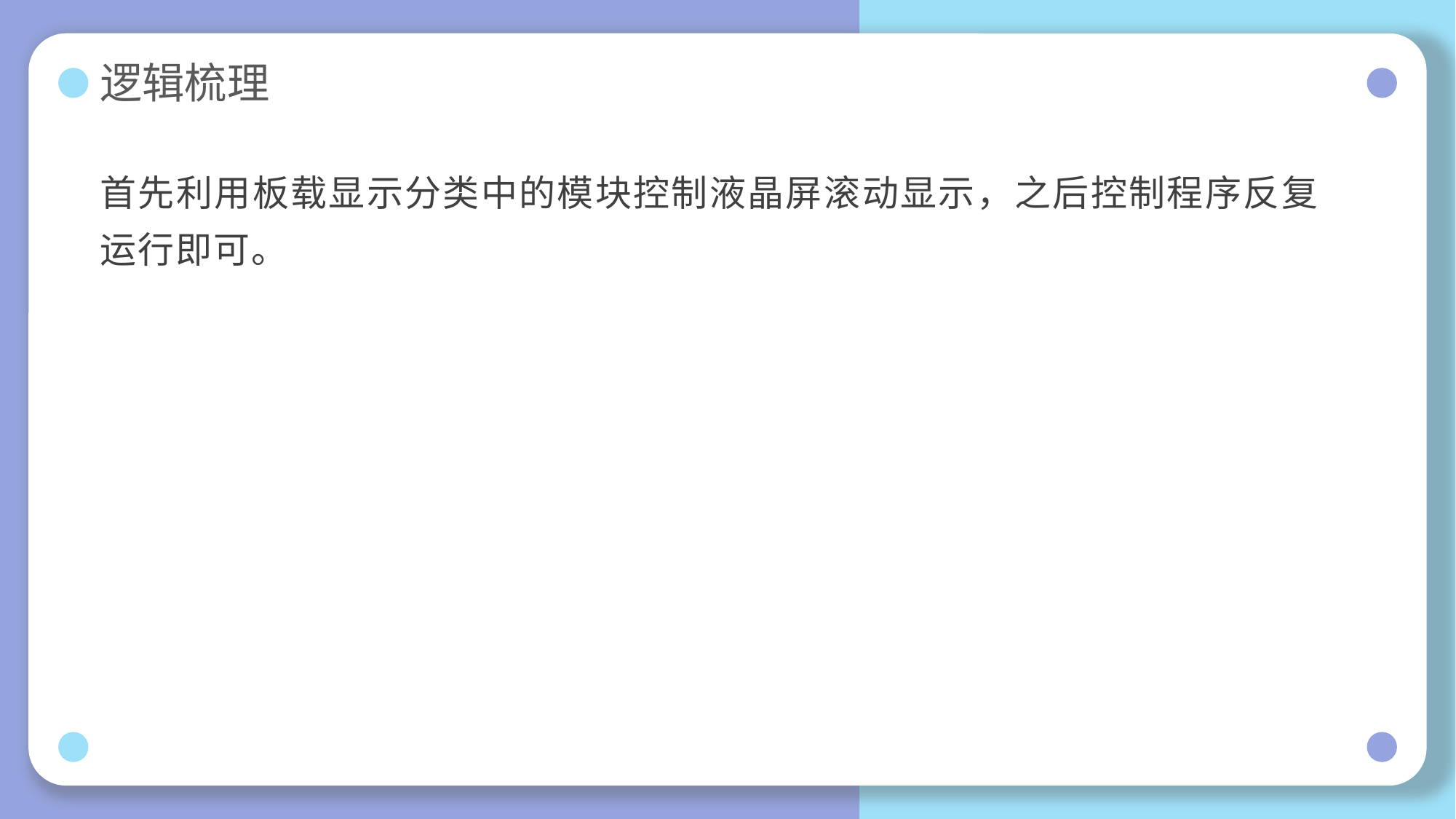

# 逻辑梳理
首先利用板载显示分类中的模块控制液晶屏滚动显示，之后控制程序反复运行即可。